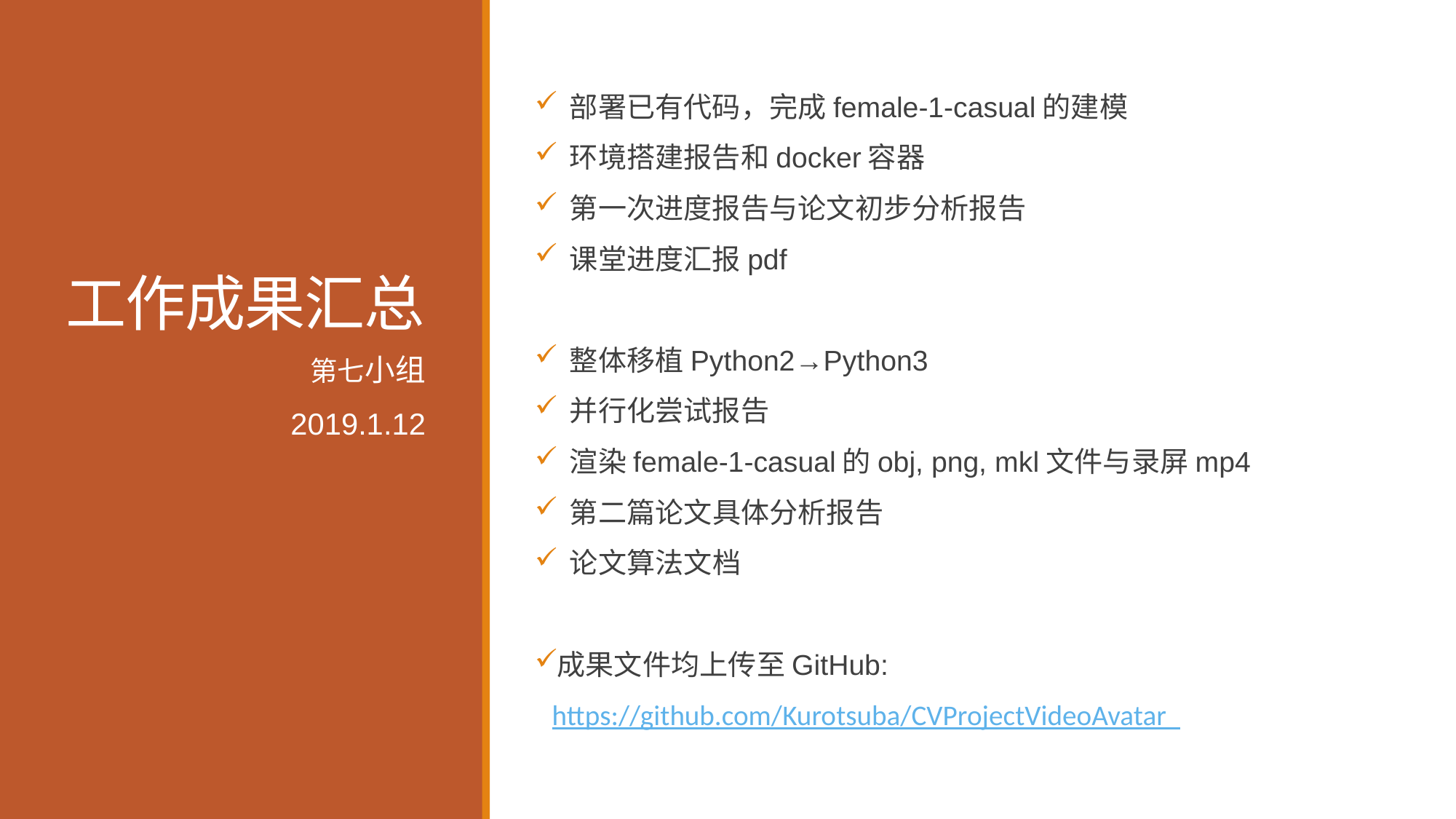

# 工作成果汇总
 部署已有代码，完成female-1-casual的建模
 环境搭建报告和docker容器
 第一次进度报告与论文初步分析报告
 课堂进度汇报pdf

 整体移植Python2→Python3
 并行化尝试报告
 渲染female-1-casual的obj, png, mkl文件与录屏mp4
 第二篇论文具体分析报告
 论文算法文档

成果文件均上传至GitHub:
 https://github.com/Kurotsuba/CVProjectVideoAvatar
第七小组
2019.1.12